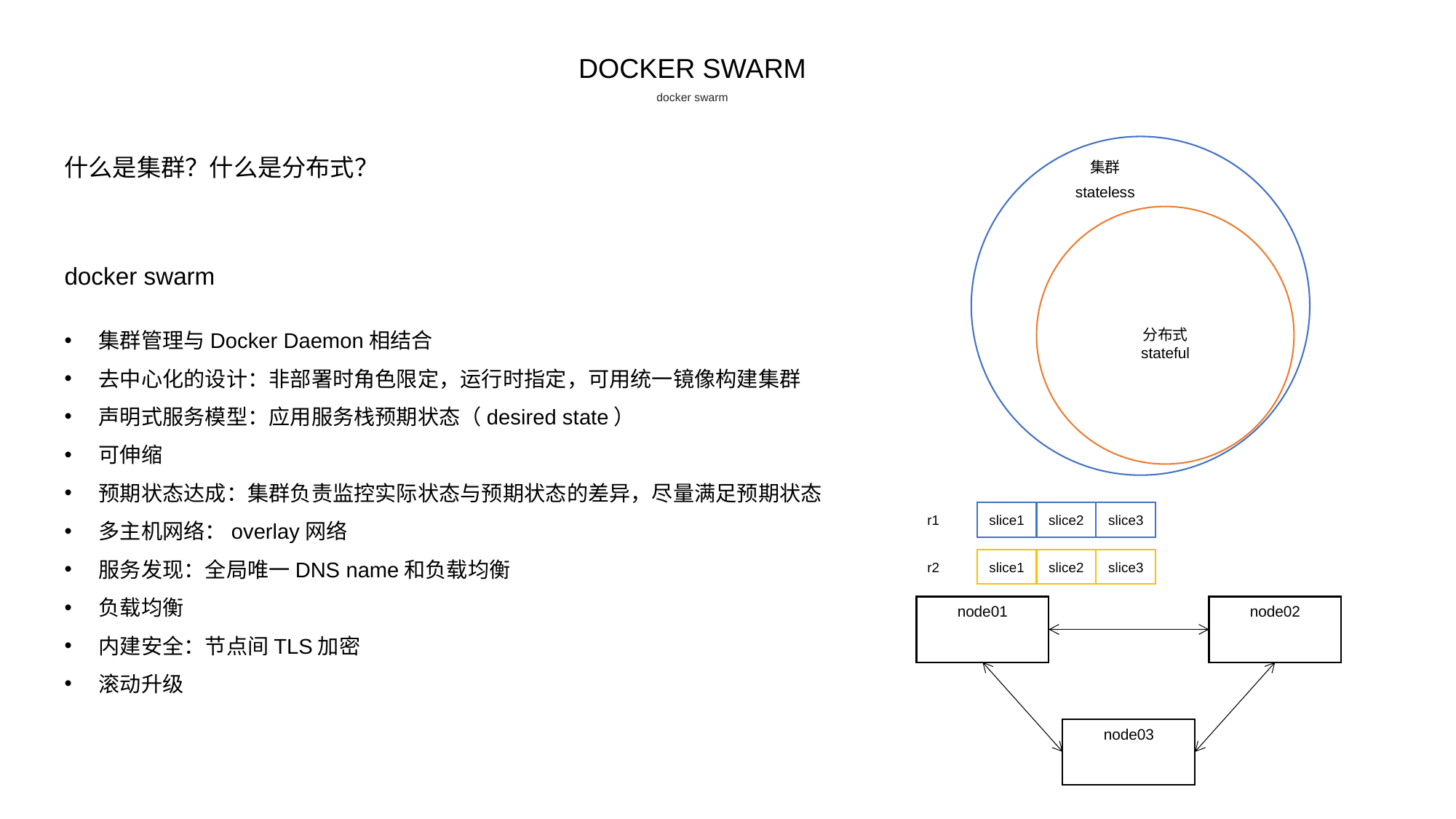

DOCKER SWARM

docker swarm

什么是集群？什么是分布式？
集群
stateless

docker swarm
集群管理与Docker Daemon相结合
去中心化的设计：非部署时角色限定，运行时指定，可用统一镜像构建集群
声明式服务模型：应用服务栈预期状态（desired state）
可伸缩
预期状态达成：集群负责监控实际状态与预期状态的差异，尽量满足预期状态
多主机网络：overlay网络
服务发现：全局唯一DNS name和负载均衡
负载均衡
内建安全：节点间TLS加密
滚动升级
分布式
stateful
slice1
slice2
slice3
r1
slice1
slice2
slice3
r2
node01

node02

node03